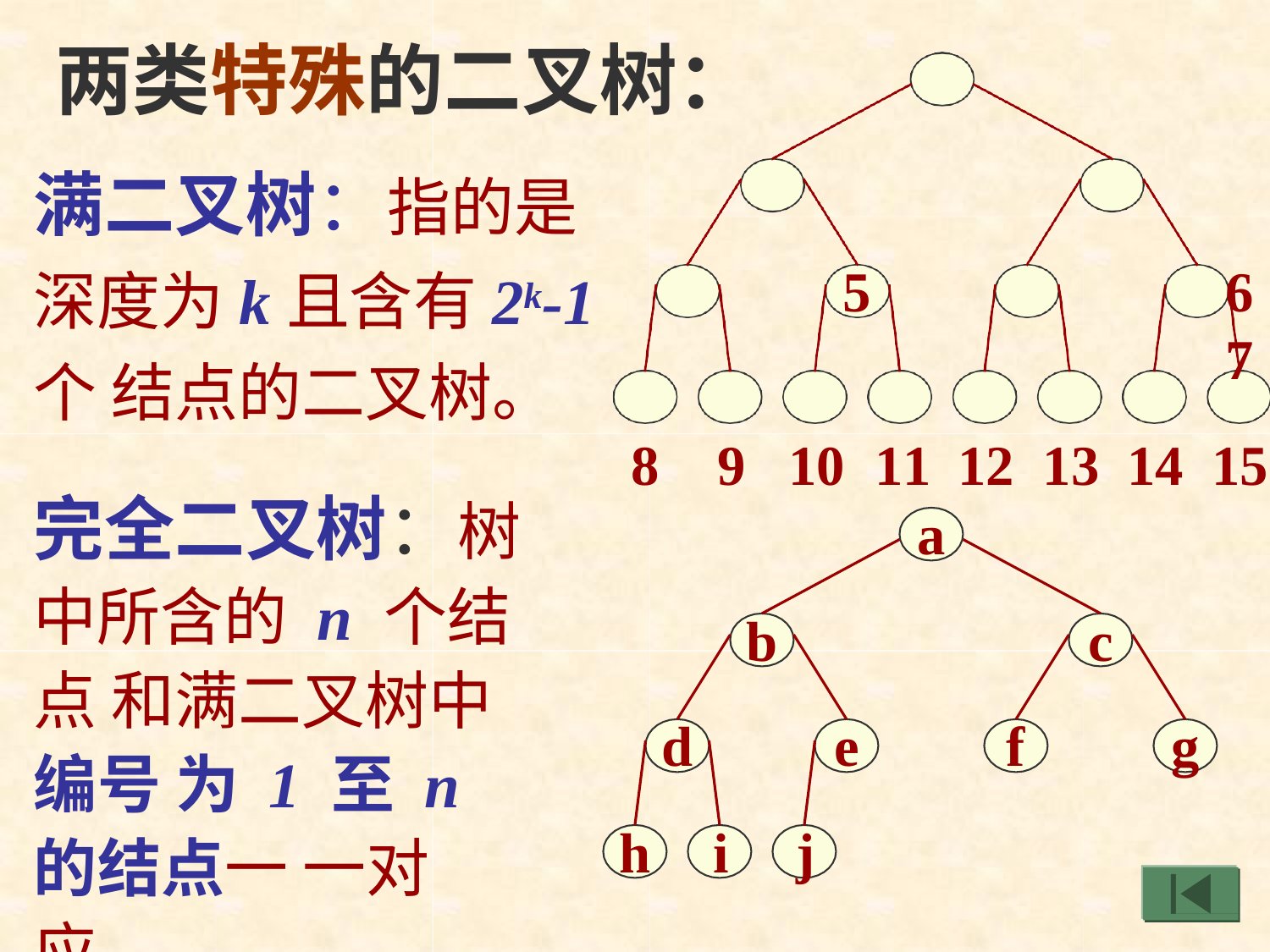

# 两类特殊的二叉树：
1

2
3
满二叉树：指的是
5	6	7
8	9	10	11	12	13	14	15
深度为k且含有2k-1个 结点的二叉树。
4
完全二叉树：树 中所含的 n 个结点 和满二叉树中编号 为 1 至 n 的结点一 一对应。
a

b
c

d
e
f
g

h	i	j